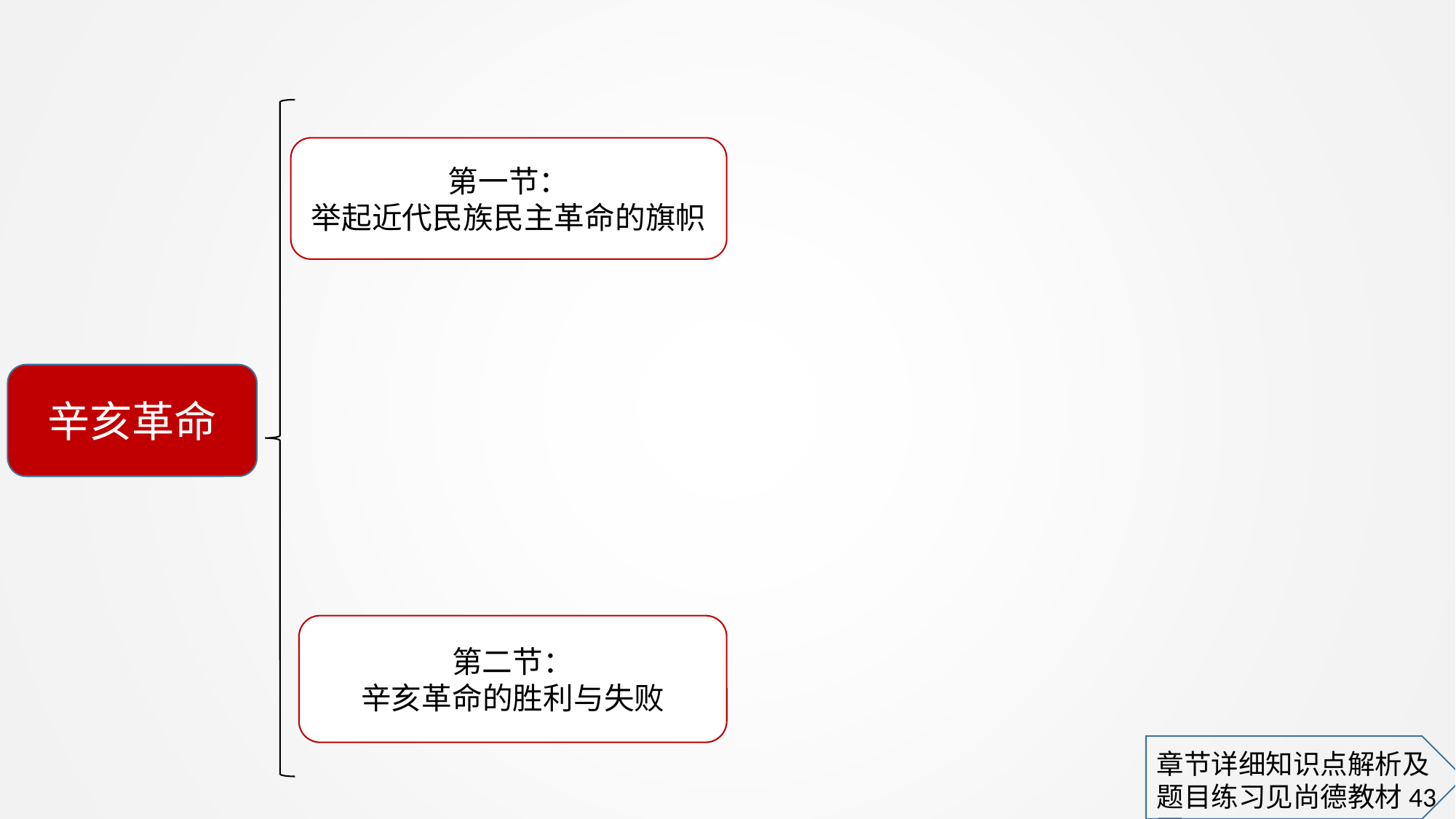

第一节：
举起近代民族民主革命的旗帜
辛亥革命
第二节：
辛亥革命的胜利与失败

章节详细知识点解析及
题目练习见尚德教材43页